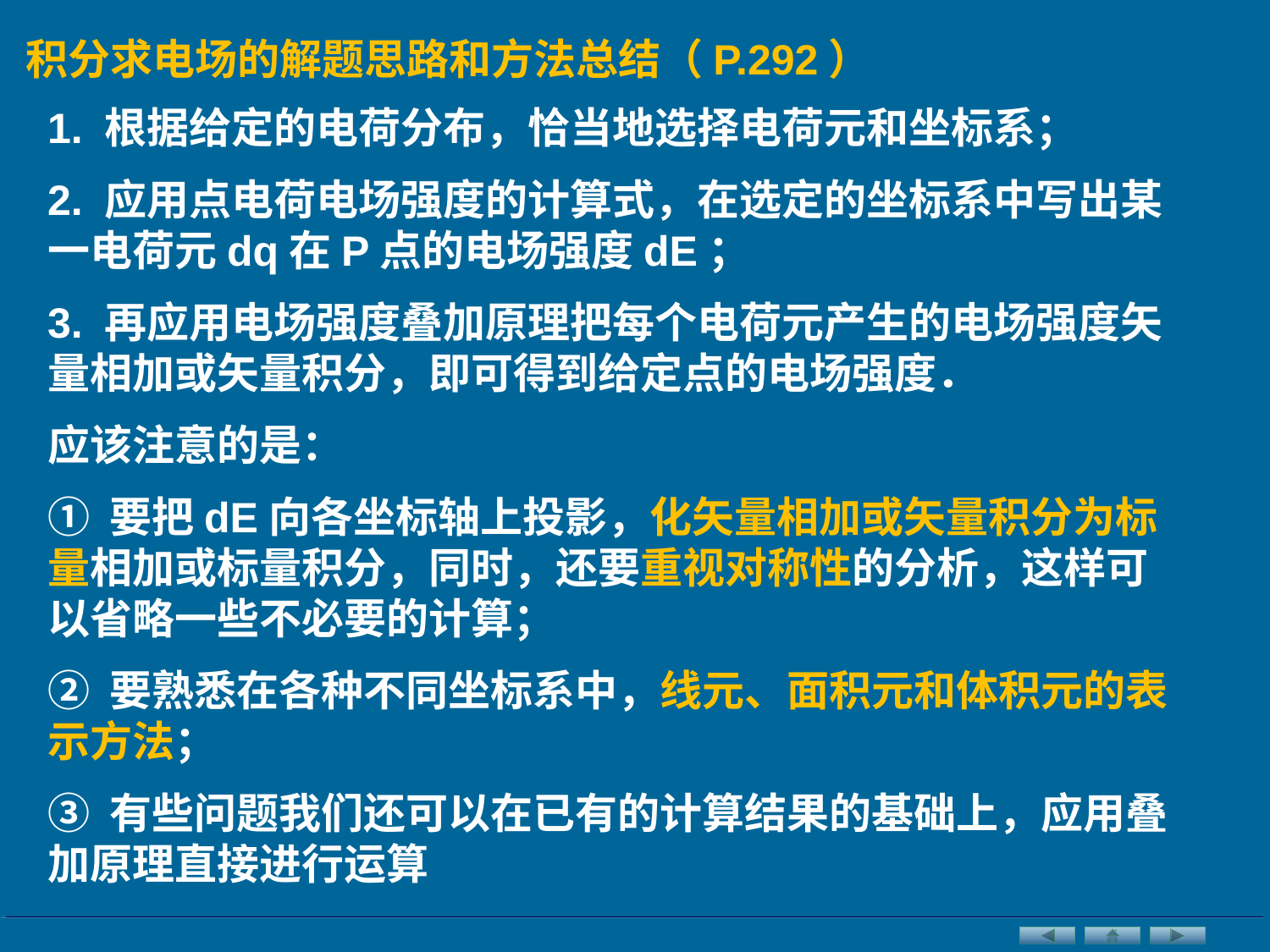

积分求电场的解题思路和方法总结（P.292）
1. 根据给定的电荷分布，恰当地选择电荷元和坐标系；
2. 应用点电荷电场强度的计算式，在选定的坐标系中写出某一电荷元dq在P点的电场强度dE；
3. 再应用电场强度叠加原理把每个电荷元产生的电场强度矢量相加或矢量积分，即可得到给定点的电场强度．
应该注意的是：
① 要把dE向各坐标轴上投影，化矢量相加或矢量积分为标量相加或标量积分，同时，还要重视对称性的分析，这样可以省略一些不必要的计算；
② 要熟悉在各种不同坐标系中，线元、面积元和体积元的表示方法；
③ 有些问题我们还可以在已有的计算结果的基础上，应用叠加原理直接进行运算